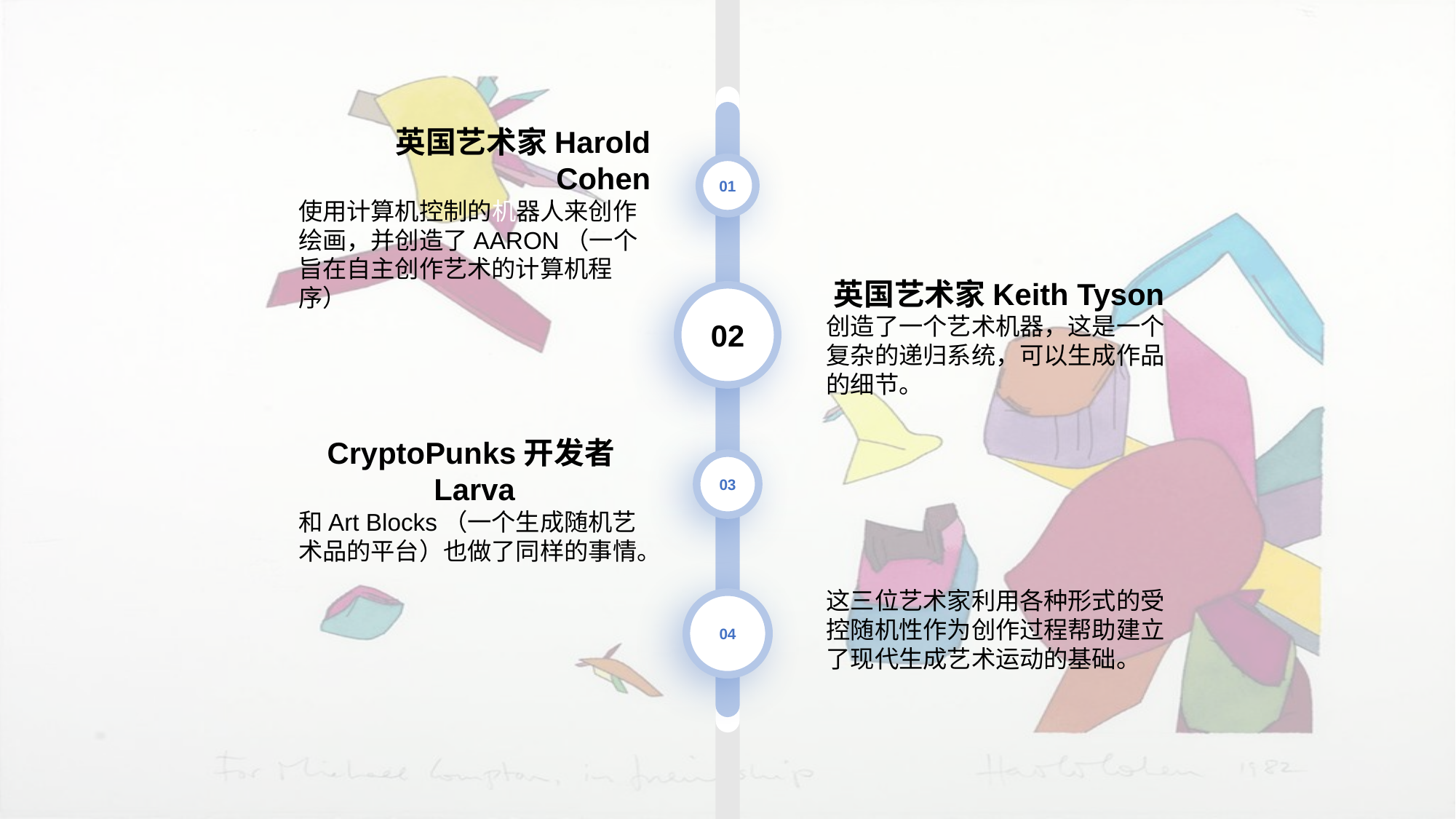

英国艺术家Harold Cohen
使用计算机控制的机器人来创作绘画，并创造了AARON（一个旨在自主创作艺术的计算机程序）
01
英国艺术家Keith Tyson
创造了一个艺术机器，这是一个复杂的递归系统，可以生成作品的细节。
02
CryptoPunks开发者Larva
和Art Blocks（一个生成随机艺术品的平台）也做了同样的事情。
03
这三位艺术家利用各种形式的受控随机性作为创作过程帮助建立了现代生成艺术运动的基础。
04